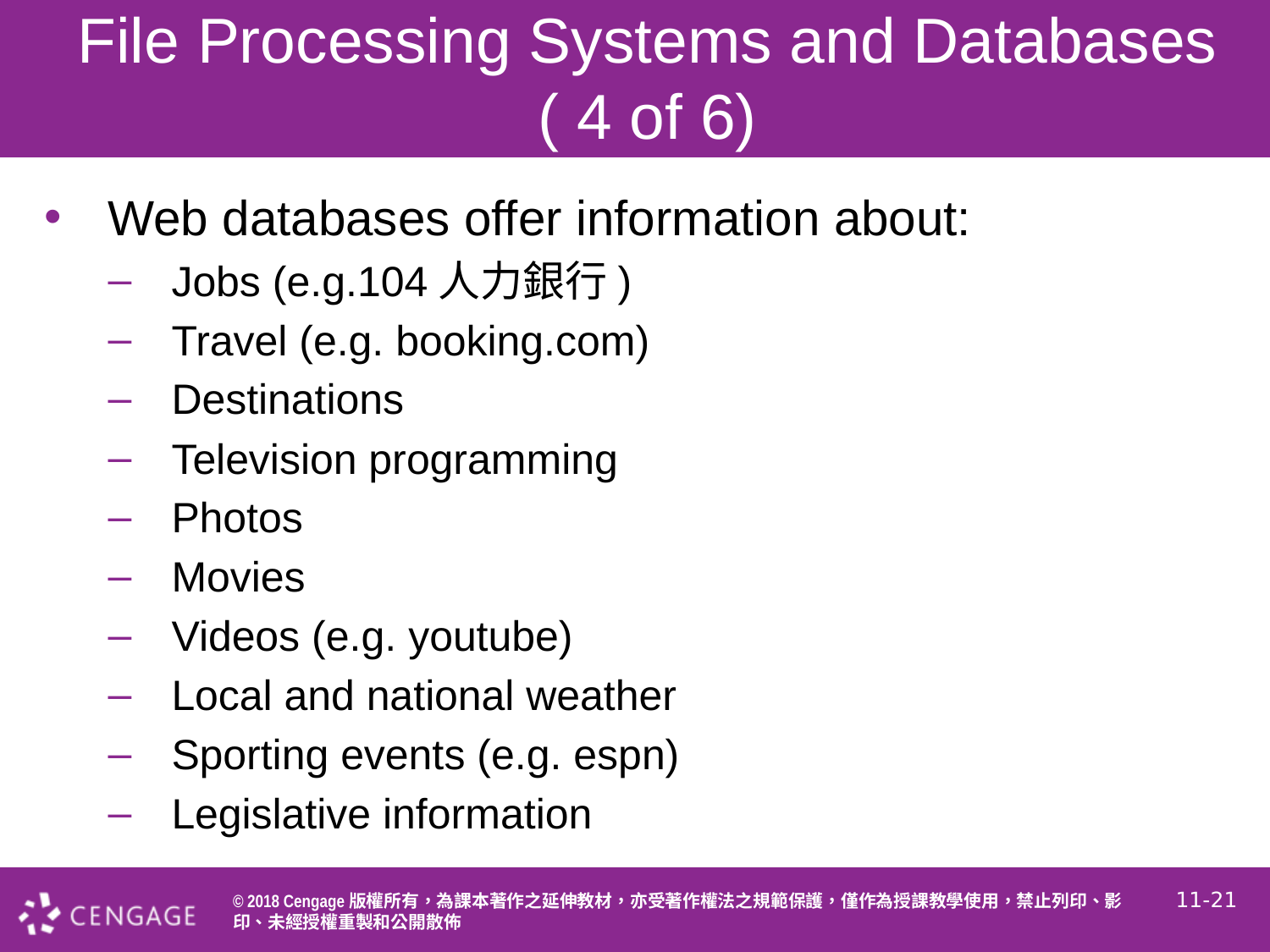

# File Processing Systems and Databases ( 4 of 6)
Web databases offer information about:
Jobs (e.g.104人力銀行)
Travel (e.g. booking.com)
Destinations
Television programming
Photos
Movies
Videos (e.g. youtube)
Local and national weather
Sporting events (e.g. espn)
Legislative information